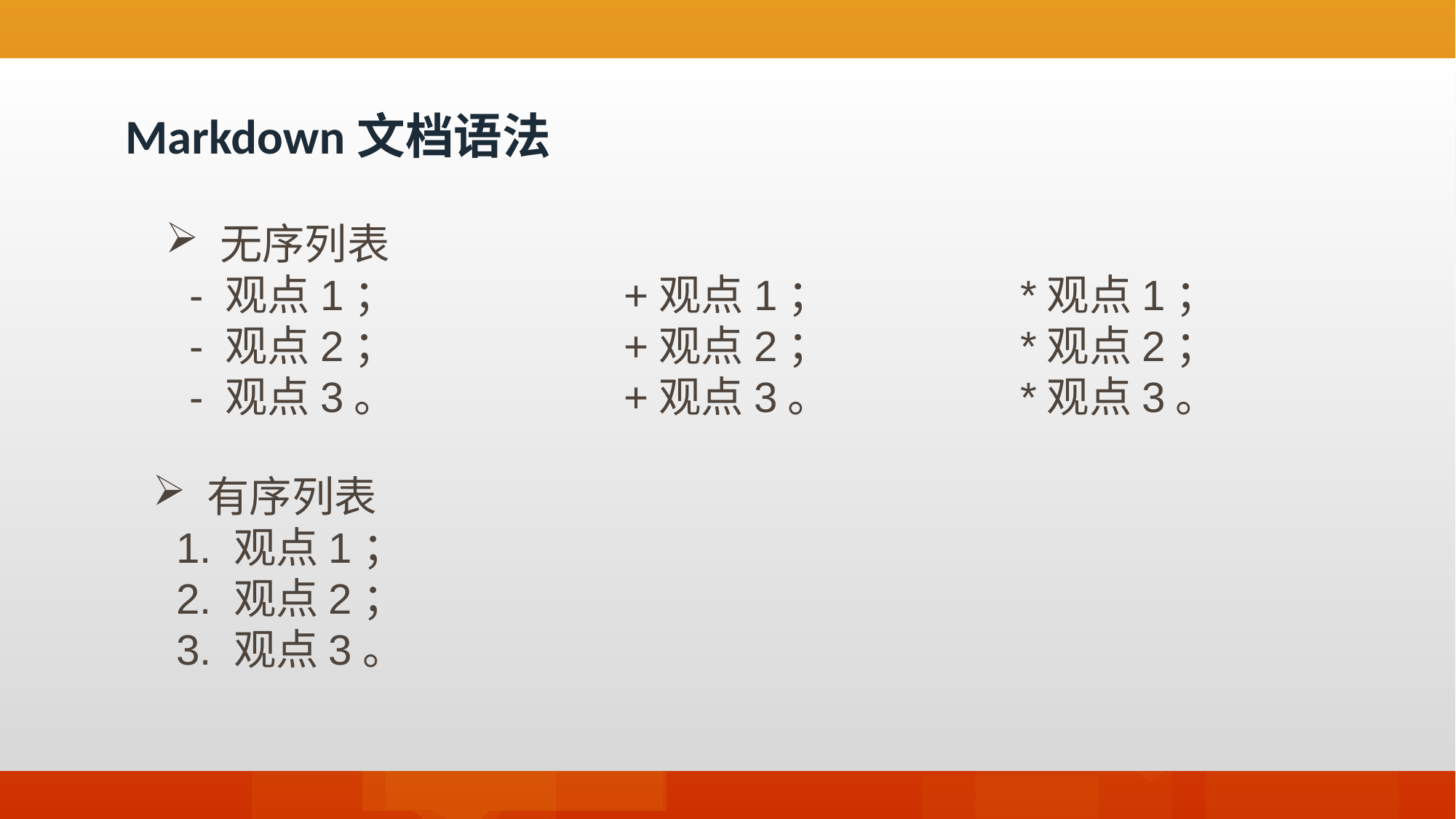

Markdown文档语法
无序列表
  - 观点1；                       +观点1；                   *观点1；
  - 观点2；                       +观点2；                   *观点2；
  - 观点3。                       +观点3。                   *观点3。
有序列表
  1. 观点1；
  2. 观点2；
  3. 观点3。